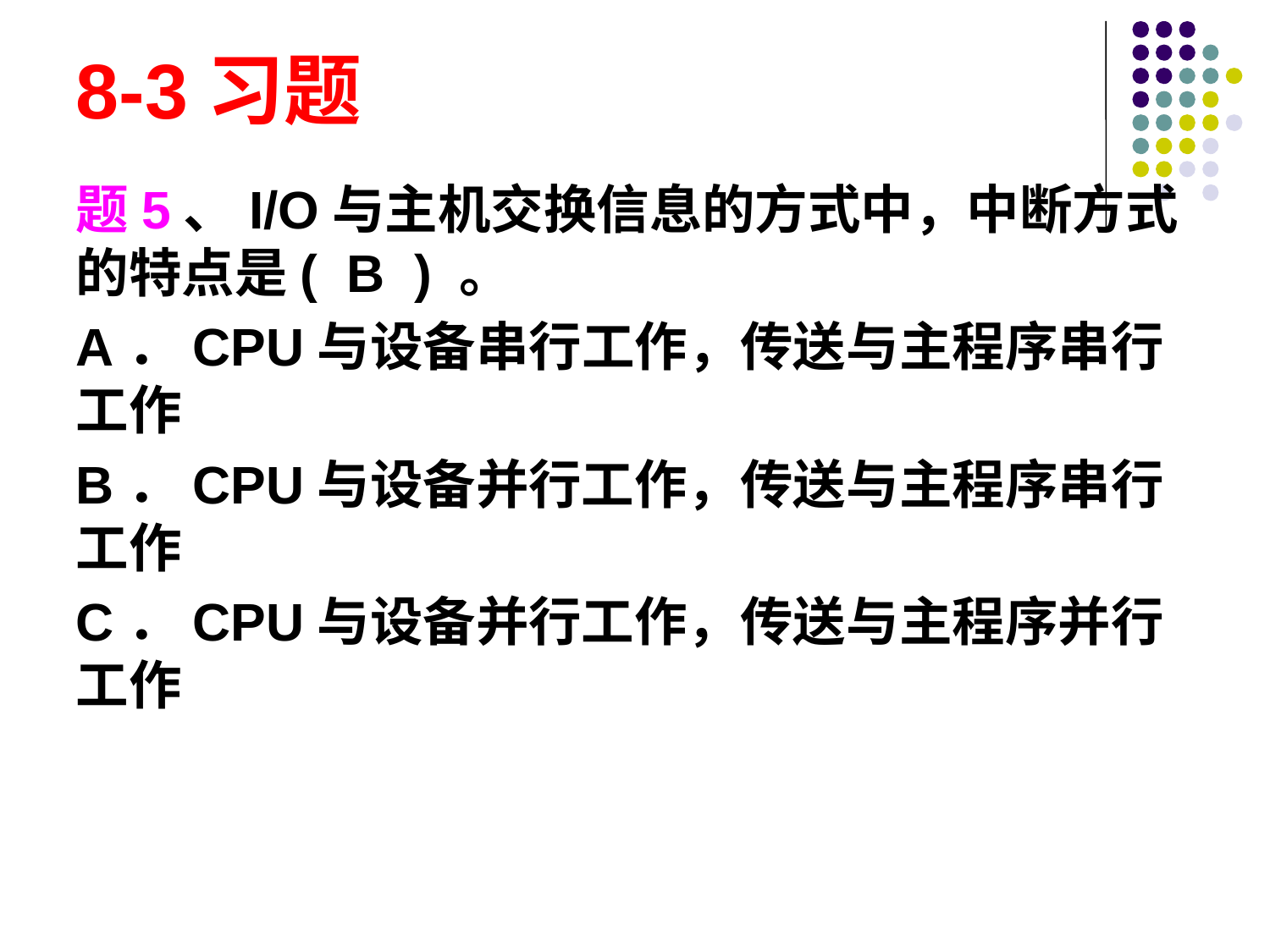

# 8-3习题
题5、I/O与主机交换信息的方式中，中断方式的特点是(  B  ) 。
A．CPU与设备串行工作，传送与主程序串行工作
B．CPU与设备并行工作，传送与主程序串行工作
C．CPU与设备并行工作，传送与主程序并行工作